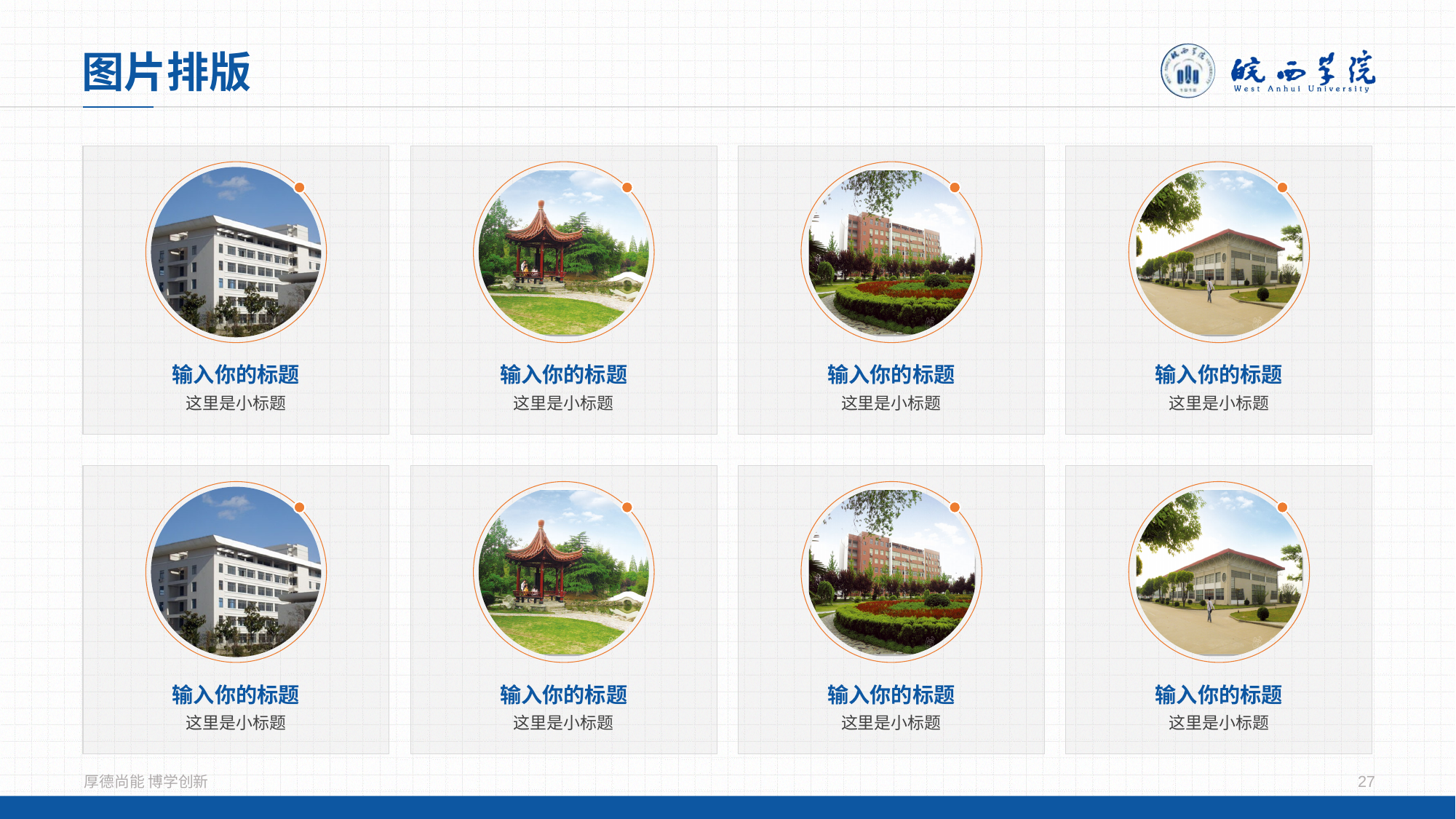

图片排版

输入你的标题
这里是小标题

输入你的标题
这里是小标题

输入你的标题
这里是小标题

输入你的标题
这里是小标题

输入你的标题
这里是小标题

输入你的标题
这里是小标题

输入你的标题
这里是小标题

输入你的标题
这里是小标题
27